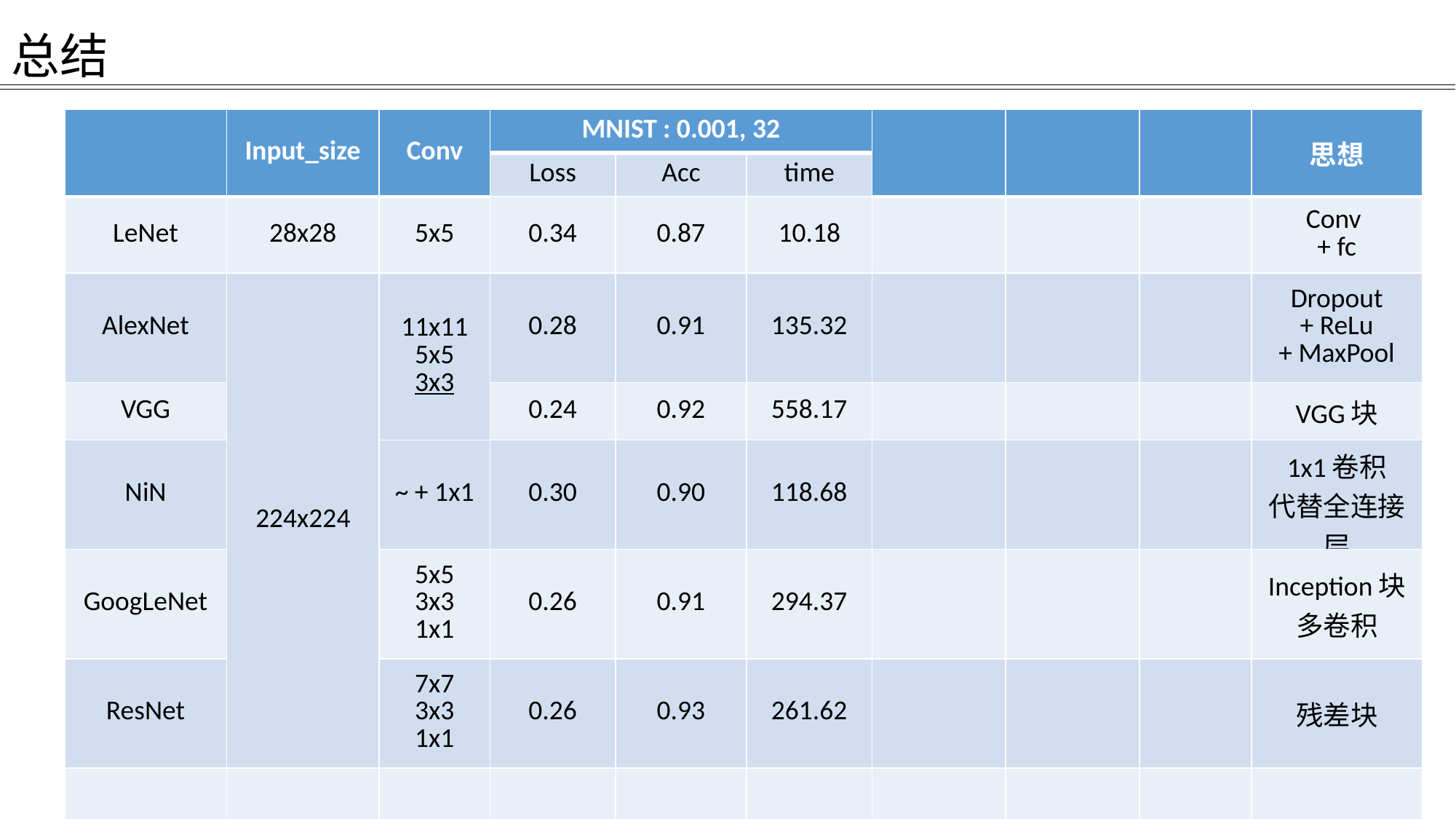

总结
|  | Input\_size | Conv | MNIST : 0.001, 32 |  |  |  |  |  | 思想 |
| --- | --- | --- | --- | --- | --- | --- | --- | --- | --- |
|  |  |  | Loss | Acc | time |  |  |  |  |
| LeNet | 28x28 | 5x5 | 0.34 | 0.87 | 10.18 |  |  |  | Conv + fc |
| AlexNet | 224x224 | 11x11 5x5 3x3 | 0.28 | 0.91 | 135.32 |  |  |  | Dropout + ReLu + MaxPool |
| VGG |  |  | 0.24 | 0.92 | 558.17 |  |  |  | VGG块 |
| NiN |  | ~ + 1x1 | 0.30 | 0.90 | 118.68 |  |  |  | 1x1卷积 代替全连接层 |
| GoogLeNet |  | 5x5 3x3 1x1 | 0.26 | 0.91 | 294.37 |  |  |  | Inception块多卷积 |
| ResNet |  | 7x7 3x3 1x1 | 0.26 | 0.93 | 261.62 |  |  |  | 残差块 |
|  |  |  |  |  |  |  |  |  |  |